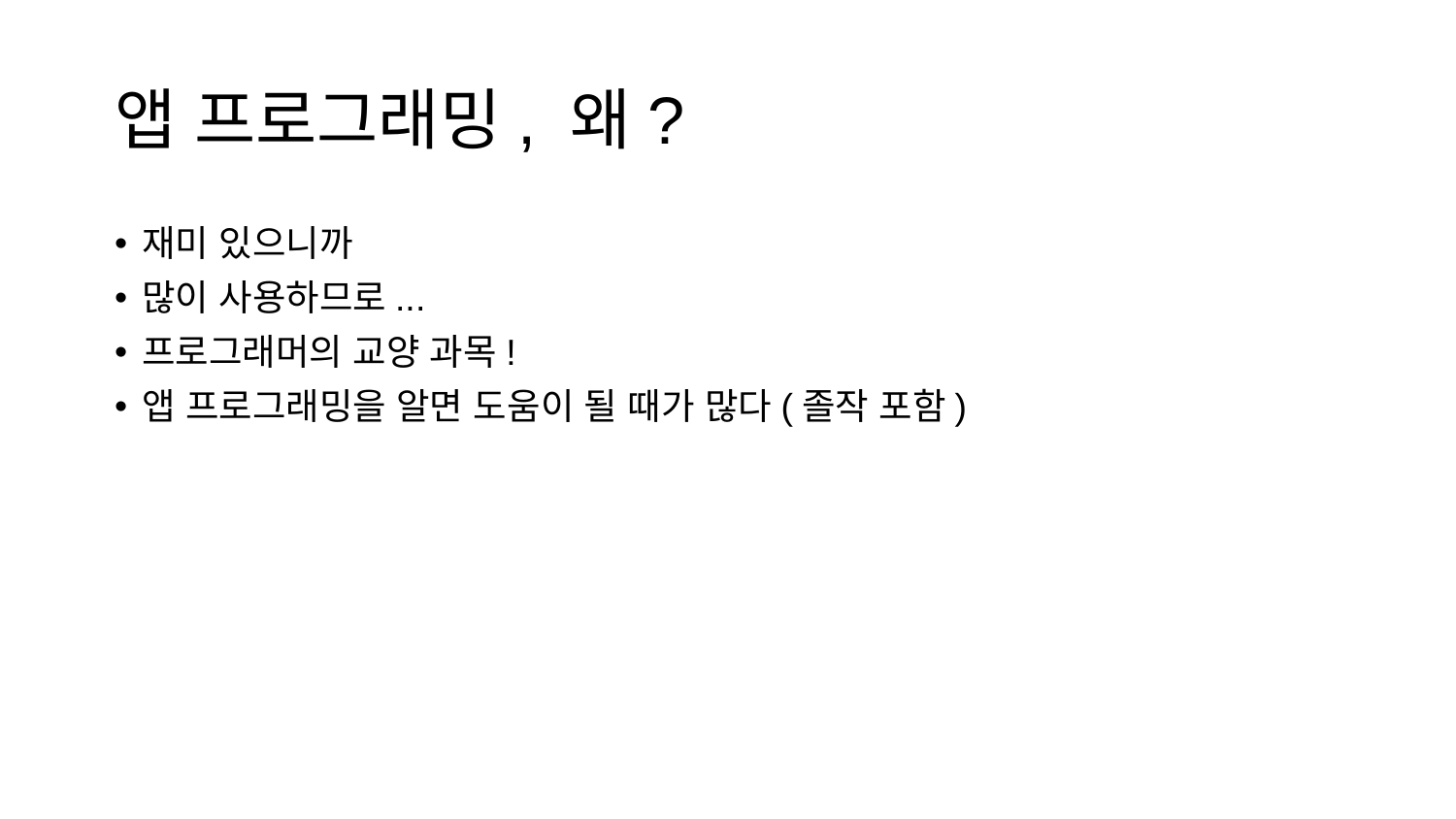

# 앱 프로그래밍, 왜?
재미 있으니까
많이 사용하므로...
프로그래머의 교양 과목!
앱 프로그래밍을 알면 도움이 될 때가 많다(졸작 포함)